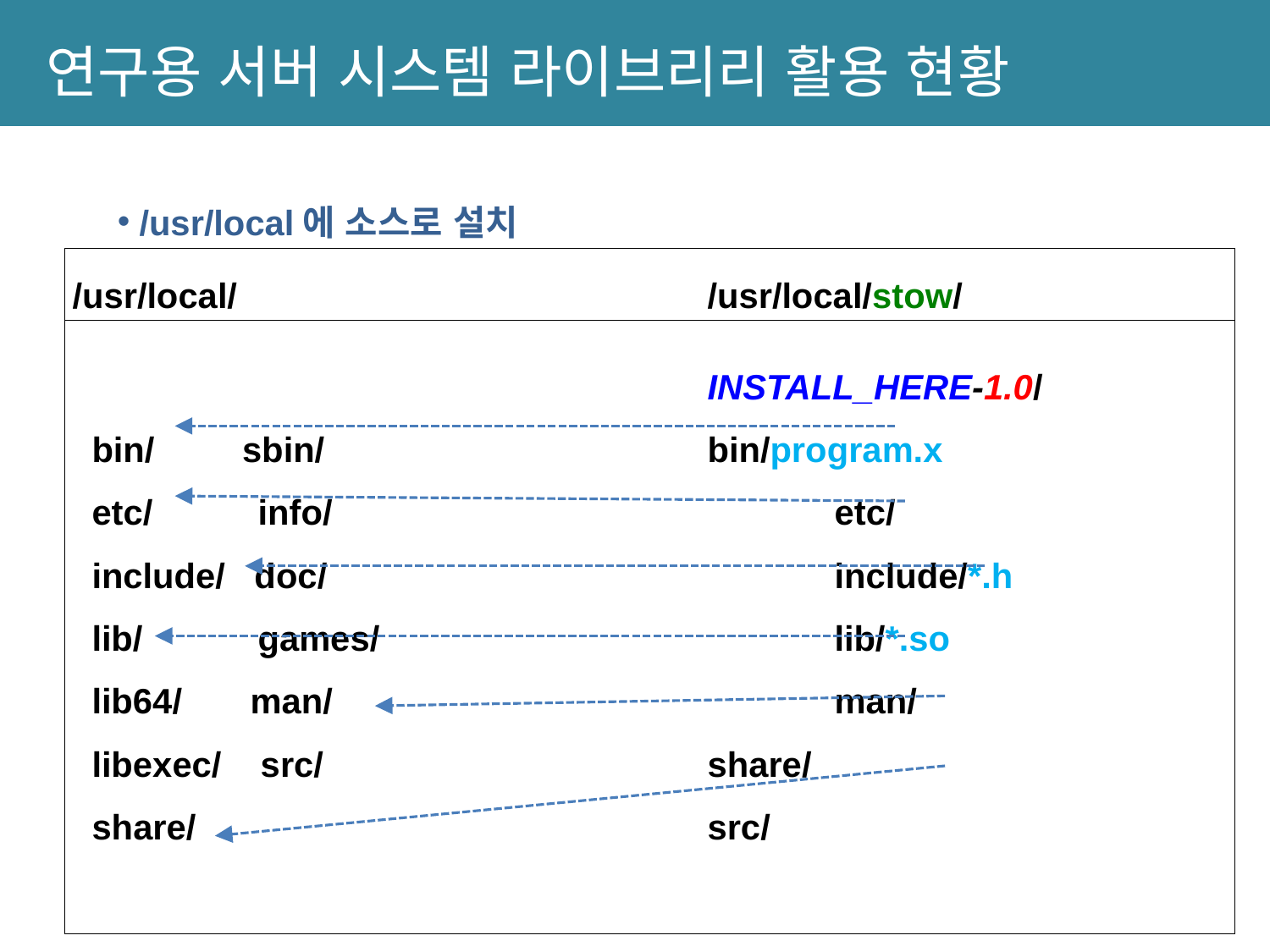

연구용 서버 시스템 라이브리리 활용 현황
 /usr/local에 소스로 설치
| /usr/local/ /usr/local/stow/ |
| --- |
| INSTALL\_HERE-1.0/ bin/ sbin/ bin/program.x etc/ info/ etc/ include/ doc/ include/\*.h lib/ games/ lib/\*.so lib64/ man/ man/ libexec/ src/ share/ share/ src/ |